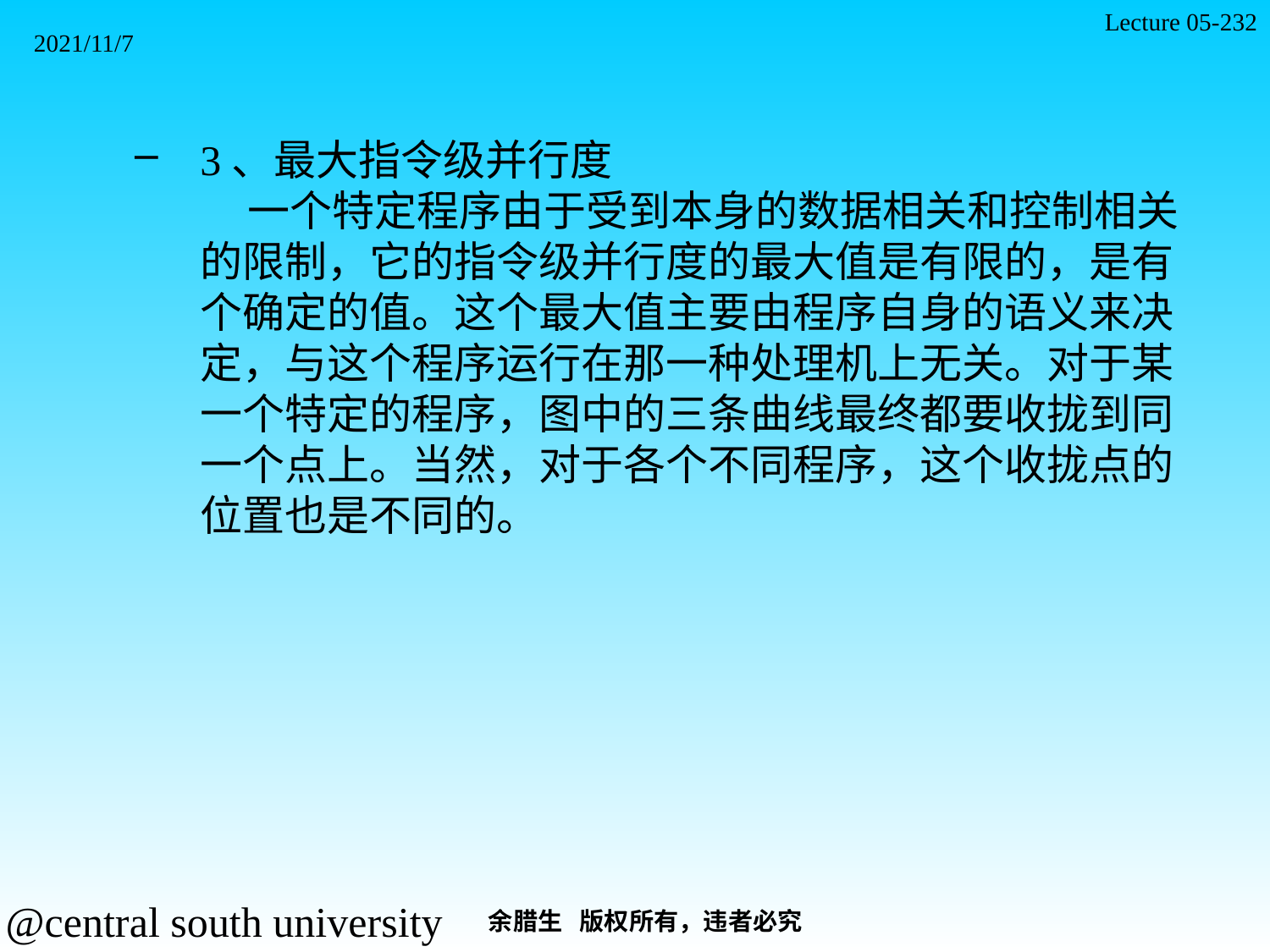

Lecture 05-232
2021/11/7
3、最大指令级并行度
     一个特定程序由于受到本身的数据相关和控制相关的限制，它的指令级并行度的最大值是有限的，是有个确定的值。这个最大值主要由程序自身的语义来决定，与这个程序运行在那一种处理机上无关。对于某一个特定的程序，图中的三条曲线最终都要收拢到同一个点上。当然，对于各个不同程序，这个收拢点的位置也是不同的。
余腊生   版权所有，违者必究